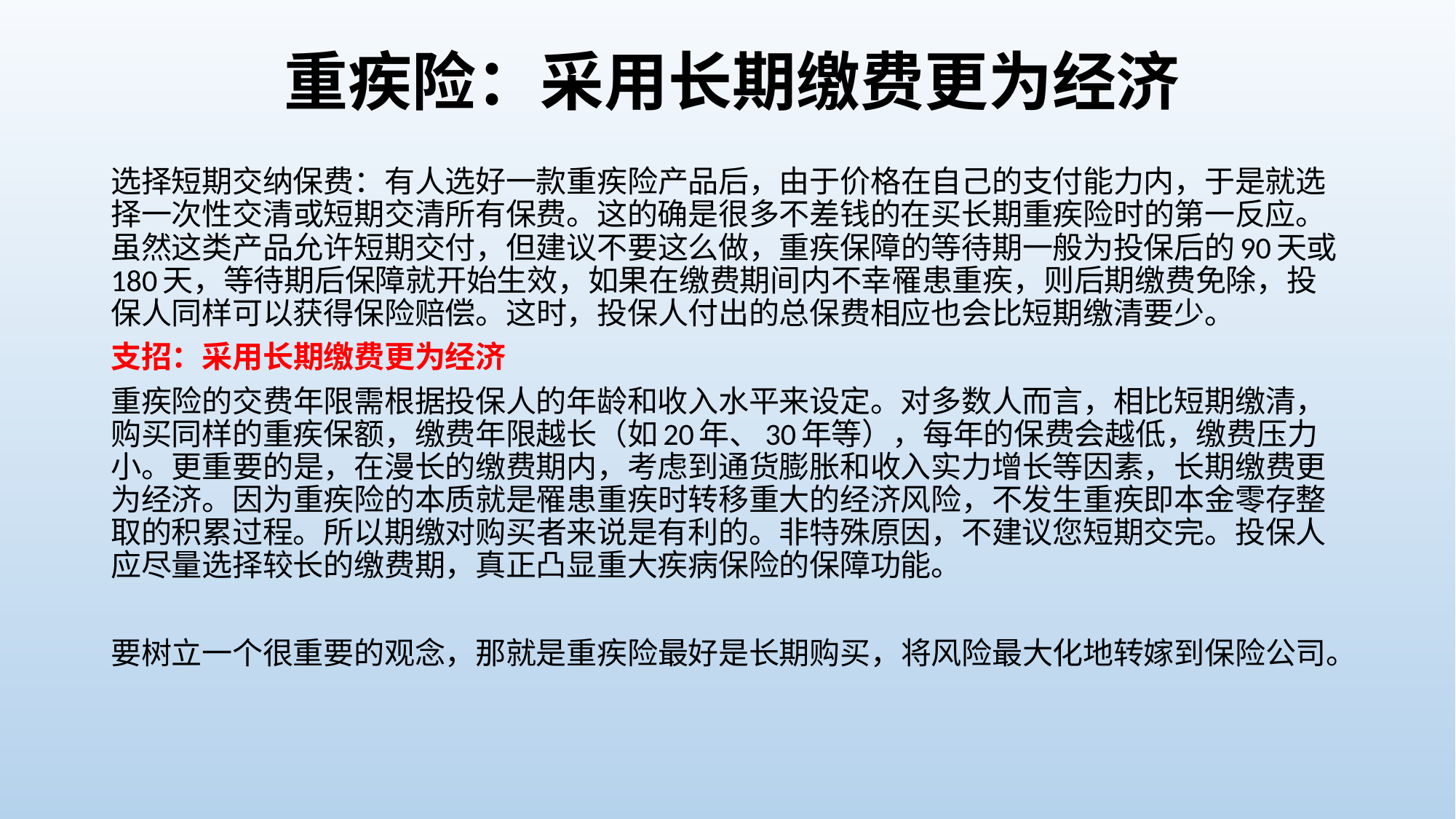

# 重疾险：采用长期缴费更为经济
选择短期交纳保费：有人选好一款重疾险产品后，由于价格在自己的支付能力内，于是就选择一次性交清或短期交清所有保费。这的确是很多不差钱的在买长期重疾险时的第一反应。虽然这类产品允许短期交付，但建议不要这么做，重疾保障的等待期一般为投保后的90天或180天，等待期后保障就开始生效，如果在缴费期间内不幸罹患重疾，则后期缴费免除，投保人同样可以获得保险赔偿。这时，投保人付出的总保费相应也会比短期缴清要少。
支招：采用长期缴费更为经济
重疾险的交费年限需根据投保人的年龄和收入水平来设定。对多数人而言，相比短期缴清，购买同样的重疾保额，缴费年限越长（如20年、30年等），每年的保费会越低，缴费压力小。更重要的是，在漫长的缴费期内，考虑到通货膨胀和收入实力增长等因素，长期缴费更为经济。因为重疾险的本质就是罹患重疾时转移重大的经济风险，不发生重疾即本金零存整取的积累过程。所以期缴对购买者来说是有利的。非特殊原因，不建议您短期交完。投保人应尽量选择较长的缴费期，真正凸显重大疾病保险的保障功能。

要树立一个很重要的观念，那就是重疾险最好是长期购买，将风险最大化地转嫁到保险公司。